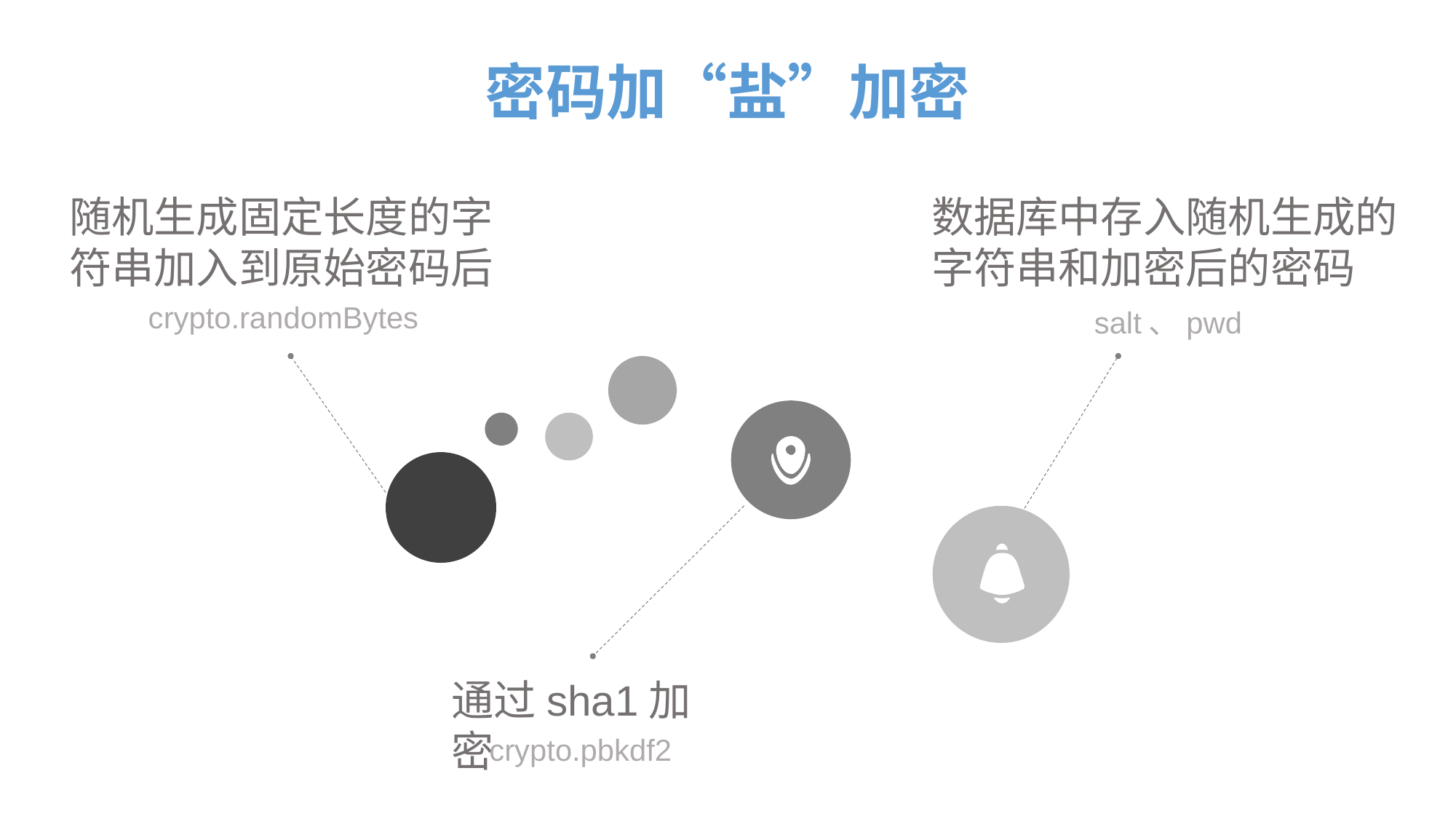

密码加“盐”加密
随机生成固定长度的字符串加入到原始密码后
数据库中存入随机生成的字符串和加密后的密码
crypto.randomBytes
salt、pwd

通过sha1加密
crypto.pbkdf2